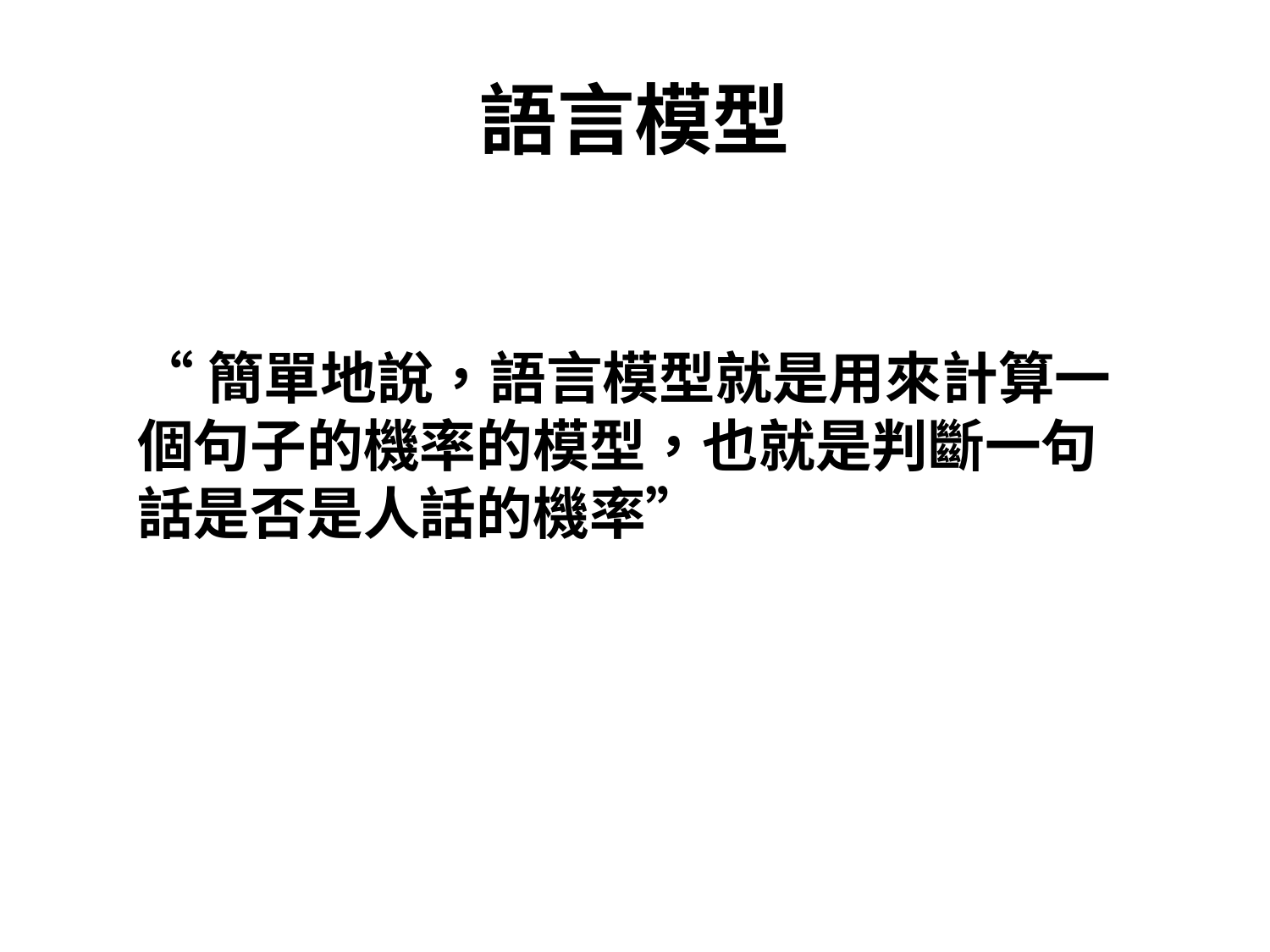

# 語言模型
“簡單地說，語言模型就是用來計算一個句子的機率的模型，也就是判斷一句話是否是人話的機率”